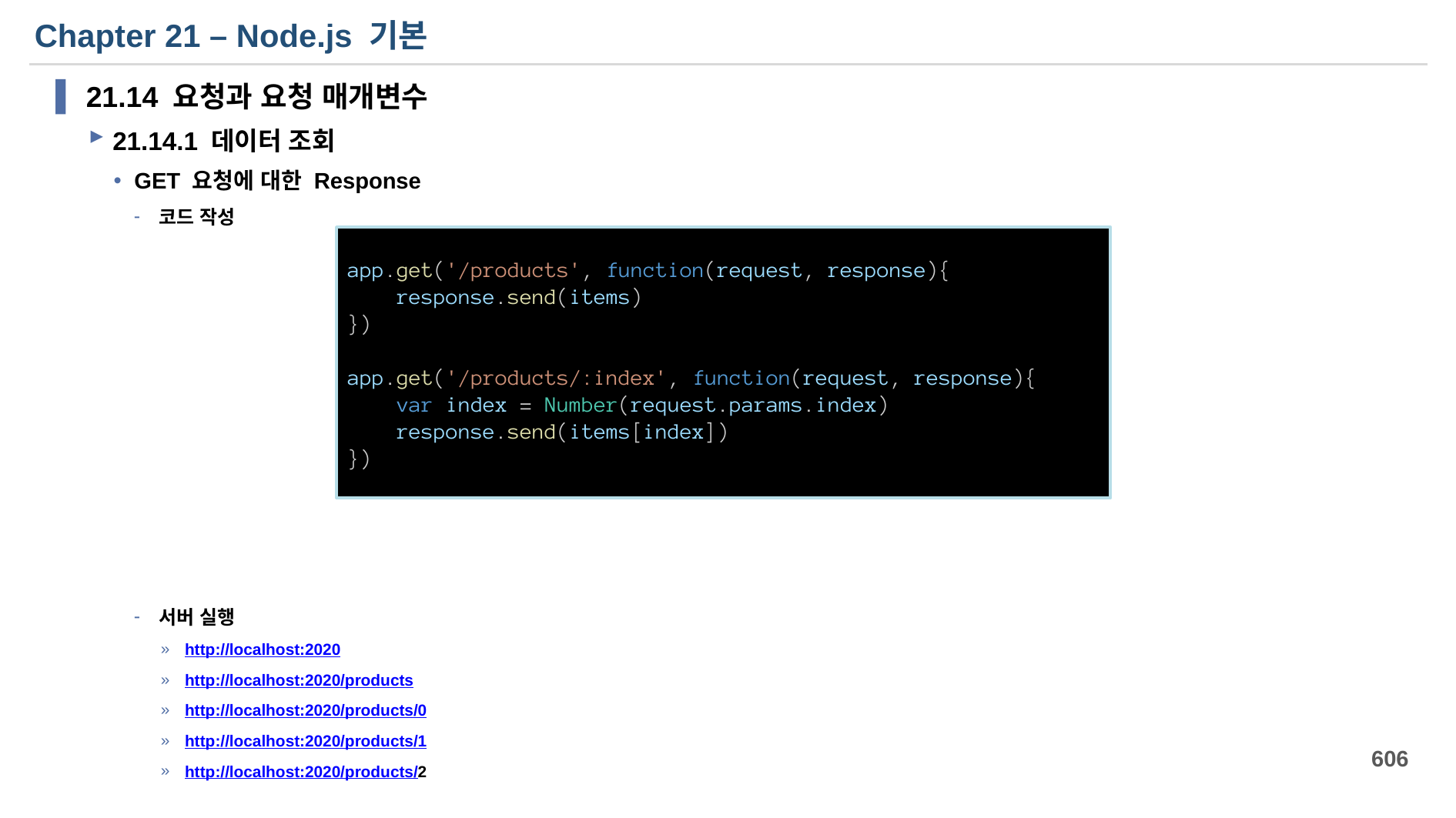

# Chapter 21 – Node.js 기본
21.14 요청과 요청 매개변수
21.14.1 데이터 조회
GET 요청에 대한 Response
코드 작성

서버 실행
http://localhost:2020
http://localhost:2020/products
http://localhost:2020/products/0
http://localhost:2020/products/1
http://localhost:2020/products/2

app.get('/products', function(request, response){
    response.send(items)
})
app.get('/products/:index', function(request, response){
    var index = Number(request.params.index)
    response.send(items[index])
})
606